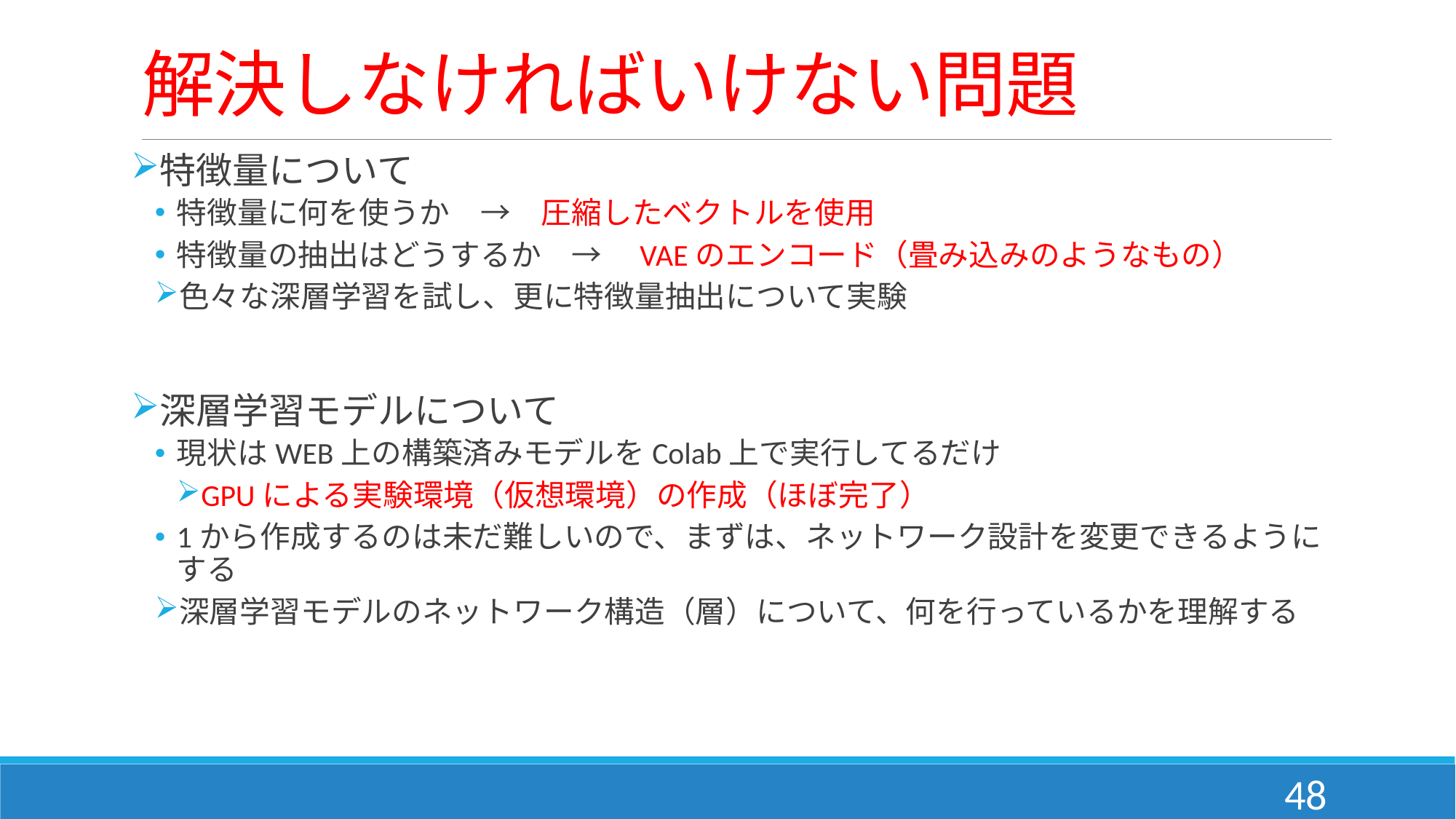

# 解決しなければいけない問題
特徴量について
特徴量に何を使うか　→　圧縮したベクトルを使用
特徴量の抽出はどうするか　→　VAEのエンコード（畳み込みのようなもの）
色々な深層学習を試し、更に特徴量抽出について実験

深層学習モデルについて
現状はWEB上の構築済みモデルをColab上で実行してるだけ
GPUによる実験環境（仮想環境）の作成（ほぼ完了）
1から作成するのは未だ難しいので、まずは、ネットワーク設計を変更できるようにする
深層学習モデルのネットワーク構造（層）について、何を行っているかを理解する

48